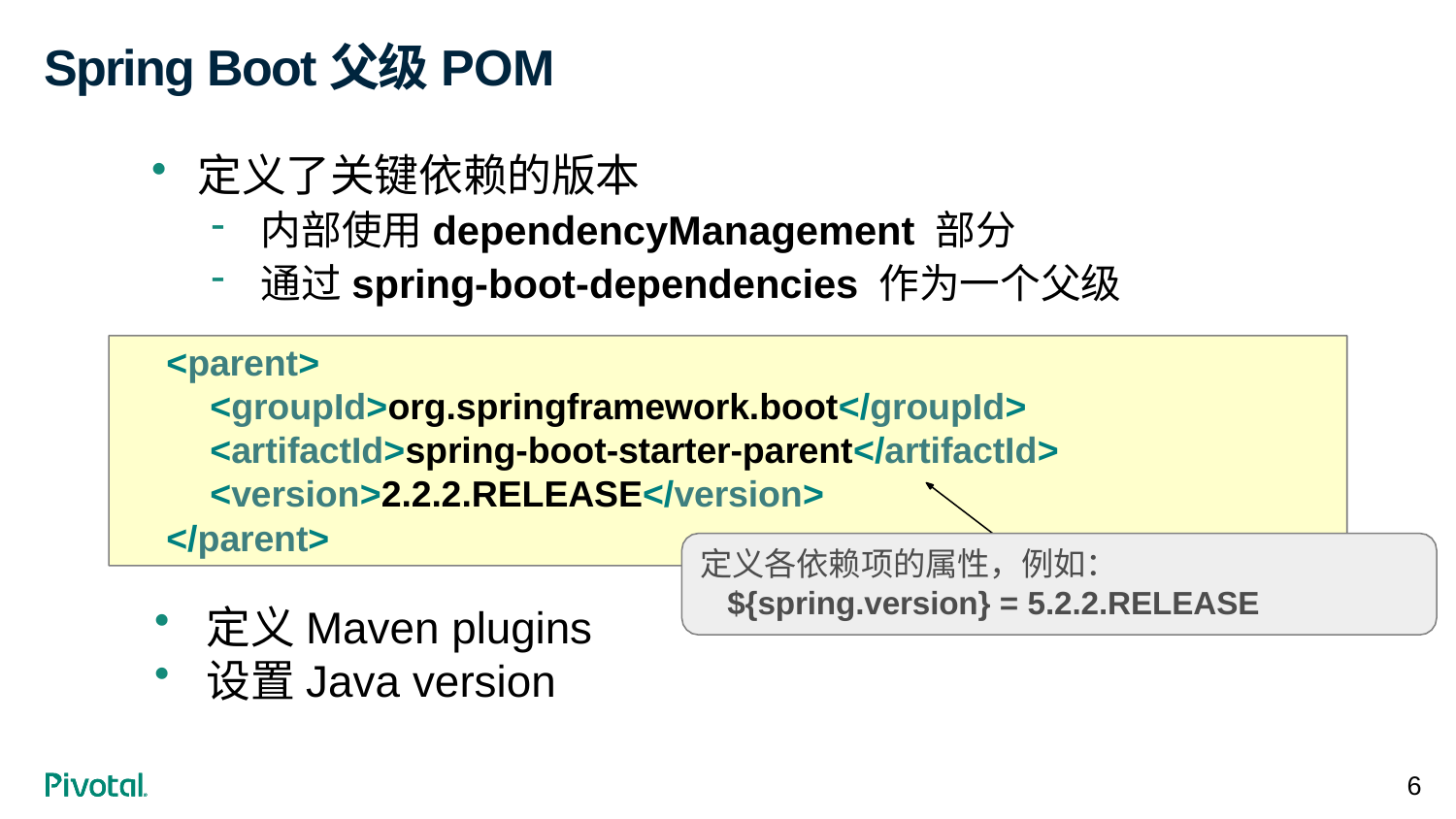

# Spring Boot父级POM
定义了关键依赖的版本
内部使用dependencyManagement 部分
通过spring-boot-dependencies 作为一个父级
<parent>
<groupId>org.springframework.boot</groupId>
<artifactId>spring-boot-starter-parent</artifactId>
<version>2.2.2.RELEASE</version>

</parent>
定义各依赖项的属性，例如：
${spring.version} = 5.2.2.RELEASE
定义Maven plugins
设置Java version
6